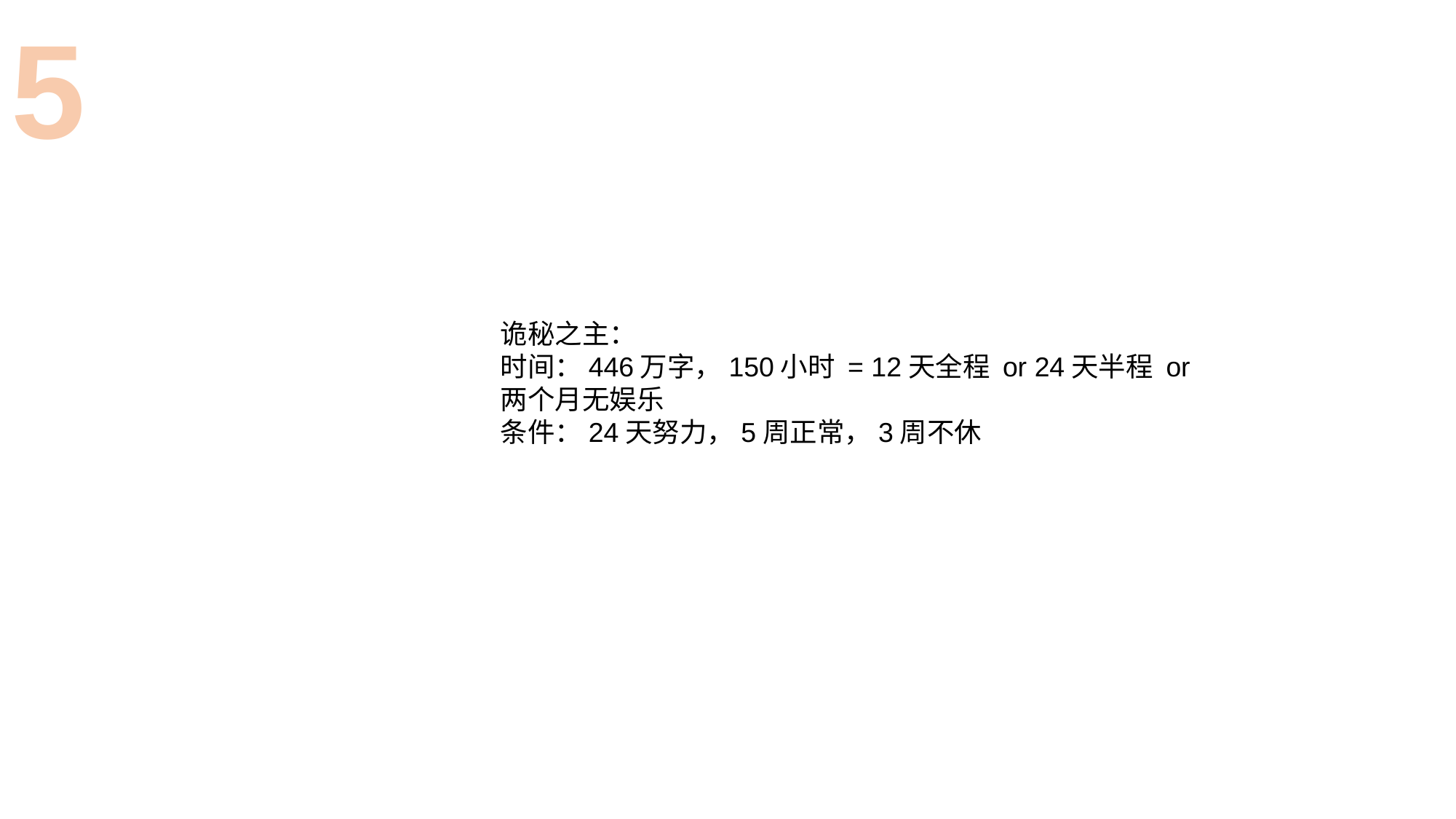

5
诡秘之主：
时间：446万字，150小时 = 12天全程 or 24天半程 or 两个月无娱乐
条件：24天努力，5周正常，3周不休